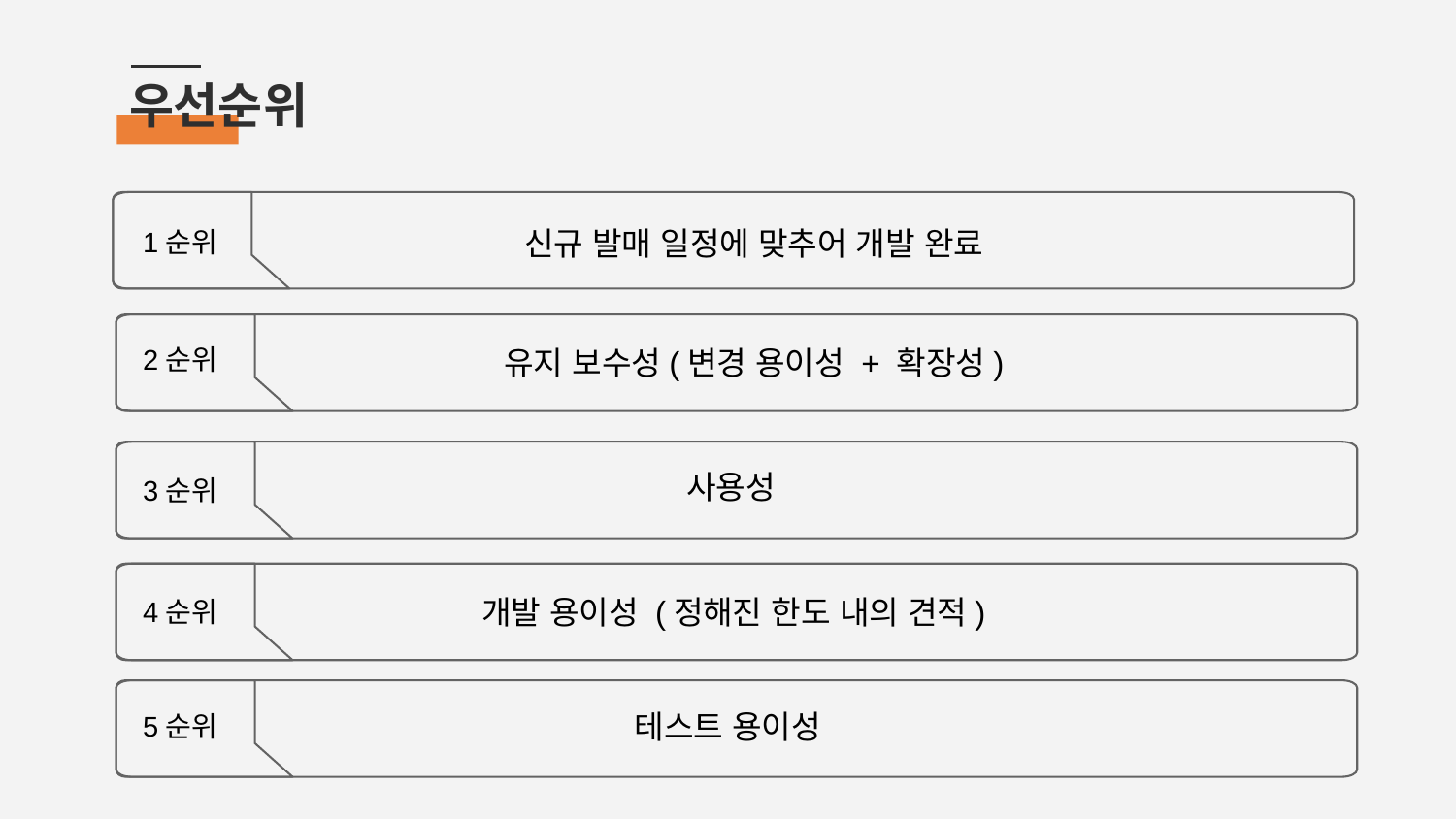

# 우선순위

신규 발매 일정에 맞추어 개발 완료
1순위

2순위
유지 보수성(변경 용이성 + 확장성)

사용성
3순위

개발 용이성 (정해진 한도 내의 견적)
4순위

테스트 용이성
5순위